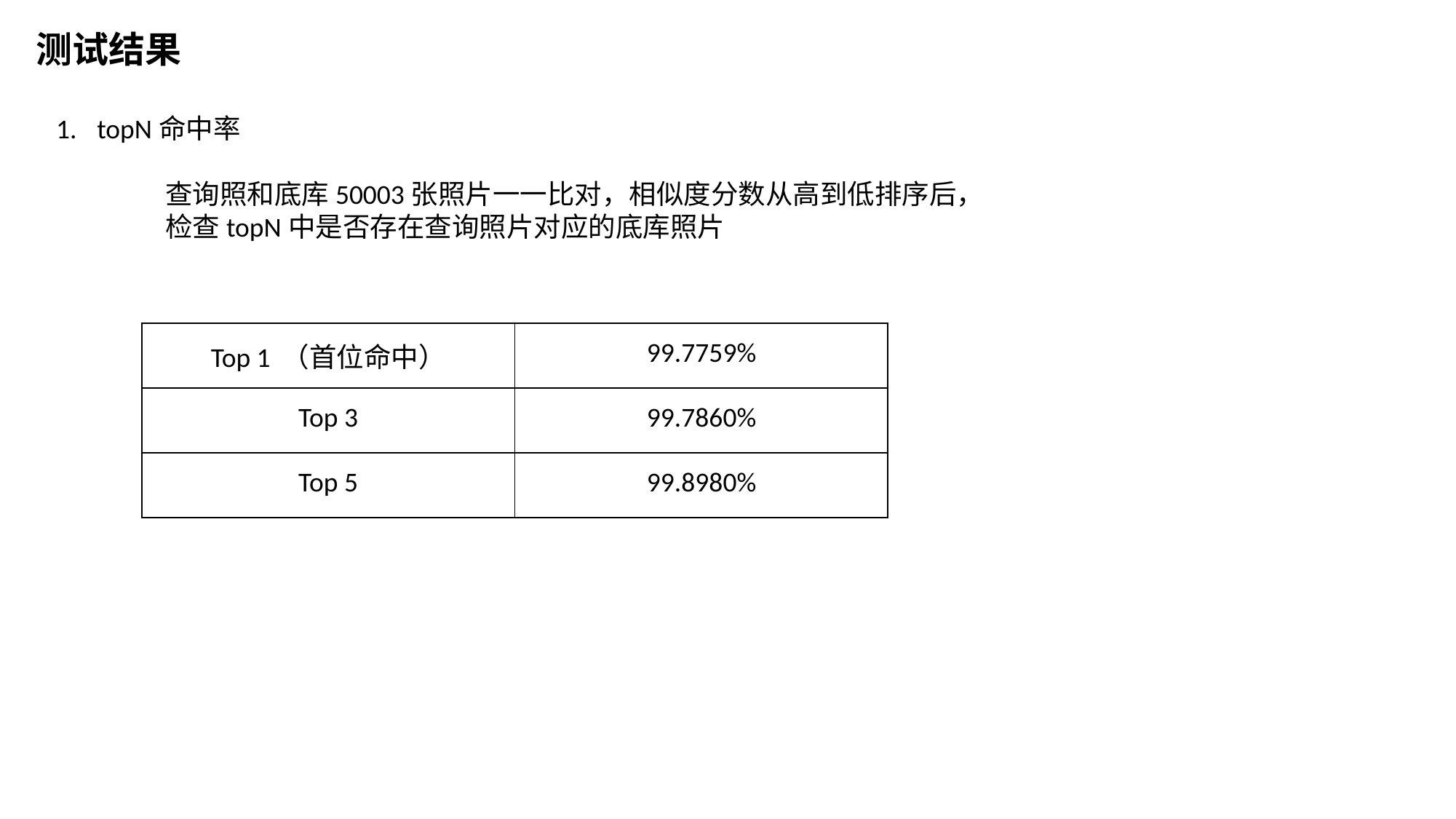

测试结果
topN命中率

	查询照和底库50003张照片一一比对，相似度分数从高到低排序后，
	检查topN中是否存在查询照片对应的底库照片
| Top 1 （首位命中） | 99.7759% |
| --- | --- |
| Top 3 | 99.7860% |
| Top 5 | 99.8980% |